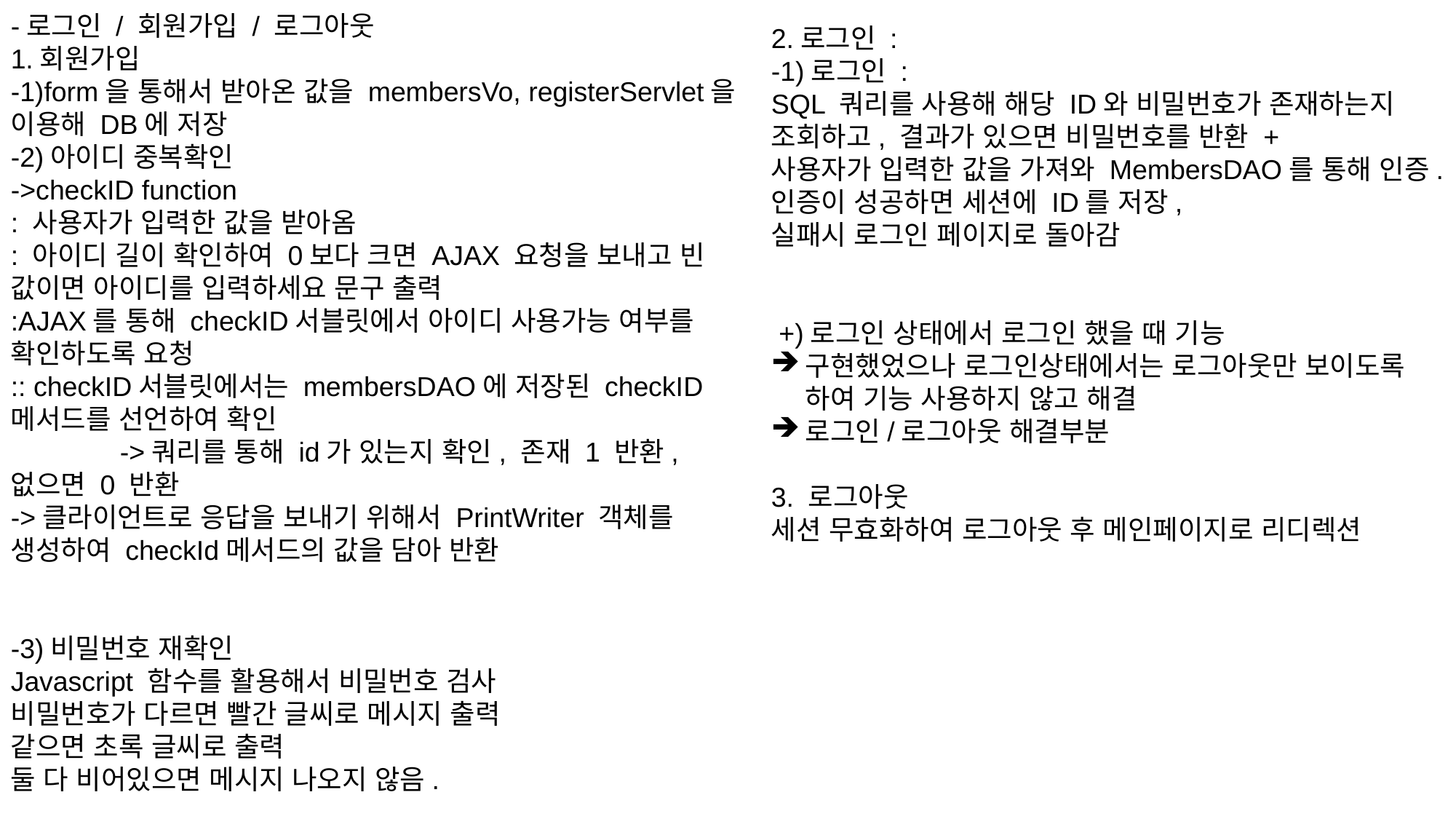

-로그인 / 회원가입 / 로그아웃
1.회원가입
-1)form을 통해서 받아온 값을 membersVo, registerServlet을 이용해 DB에 저장
-2)아이디 중복확인
->checkID function
: 사용자가 입력한 값을 받아옴
: 아이디 길이 확인하여 0보다 크면 AJAX 요청을 보내고 빈 값이면 아이디를 입력하세요 문구 출력
:AJAX를 통해 checkID서블릿에서 아이디 사용가능 여부를 확인하도록 요청
:: checkID서블릿에서는 membersDAO에 저장된 checkID 메서드를 선언하여 확인
	->쿼리를 통해 id가 있는지 확인, 존재 1 반환, 없으면 0 반환
->클라이언트로 응답을 보내기 위해서 PrintWriter 객체를 생성하여 checkId메서드의 값을 담아 반환

-3)비밀번호 재확인
Javascript 함수를 활용해서 비밀번호 검사
비밀번호가 다르면 빨간 글씨로 메시지 출력
같으면 초록 글씨로 출력
둘 다 비어있으면 메시지 나오지 않음.

.
2.로그인 :
-1)로그인 :
SQL 쿼리를 사용해 해당 ID와 비밀번호가 존재하는지 조회하고, 결과가 있으면 비밀번호를 반환 +
사용자가 입력한 값을 가져와 MembersDAO를 통해 인증. 인증이 성공하면 세션에 ID를 저장,
실패시 로그인 페이지로 돌아감

 +)로그인 상태에서 로그인 했을 때 기능
구현했었으나 로그인상태에서는 로그아웃만 보이도록 하여 기능 사용하지 않고 해결
로그인/로그아웃 해결부분

3. 로그아웃
세션 무효화하여 로그아웃 후 메인페이지로 리디렉션